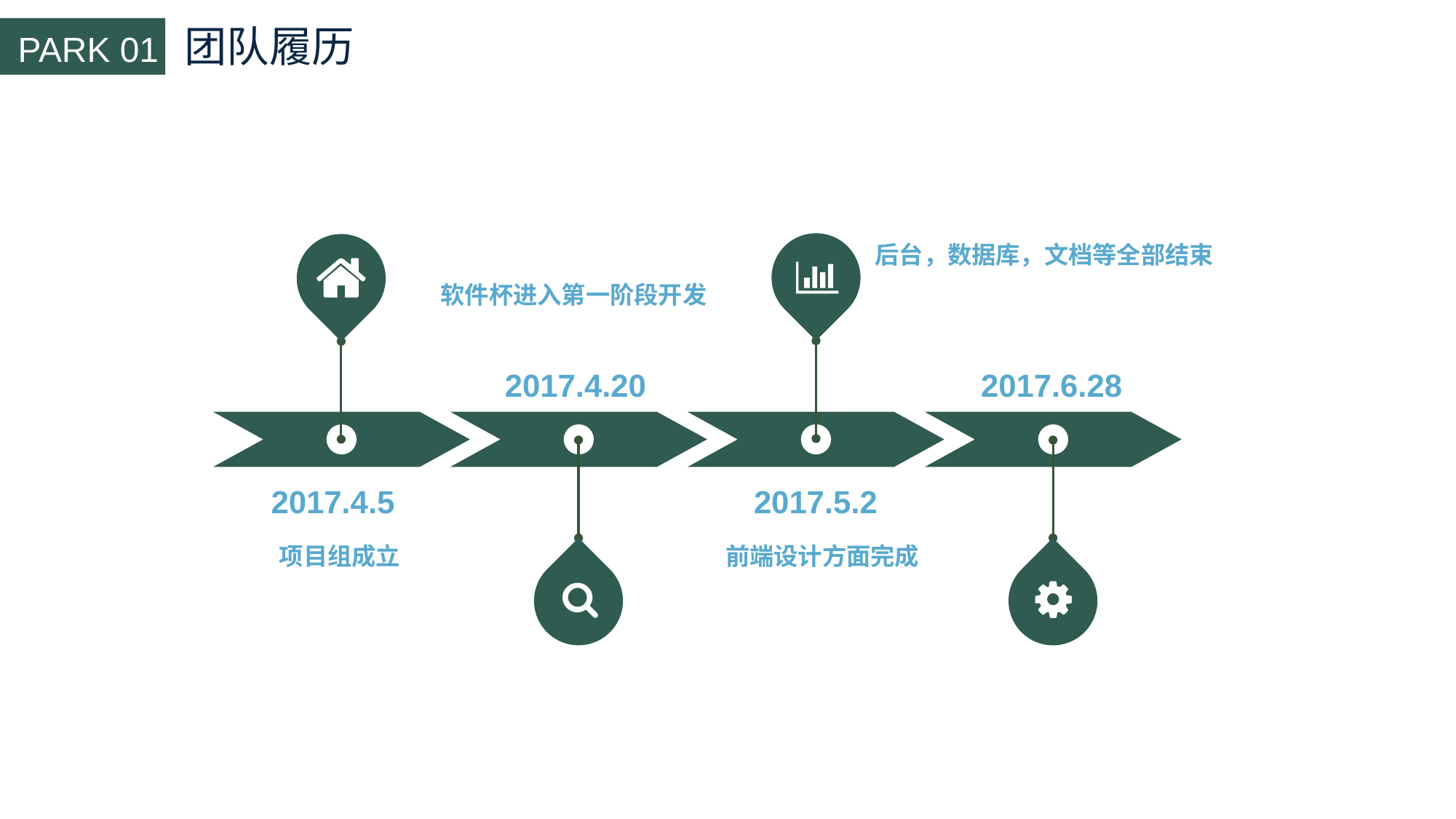

团队履历

2017.5.2
前端设计方面完成

2017.4.5
项目组成立

后台，数据库，文档等全部结束

2017.6.28

软件杯进入第一阶段开发
2017.4.20